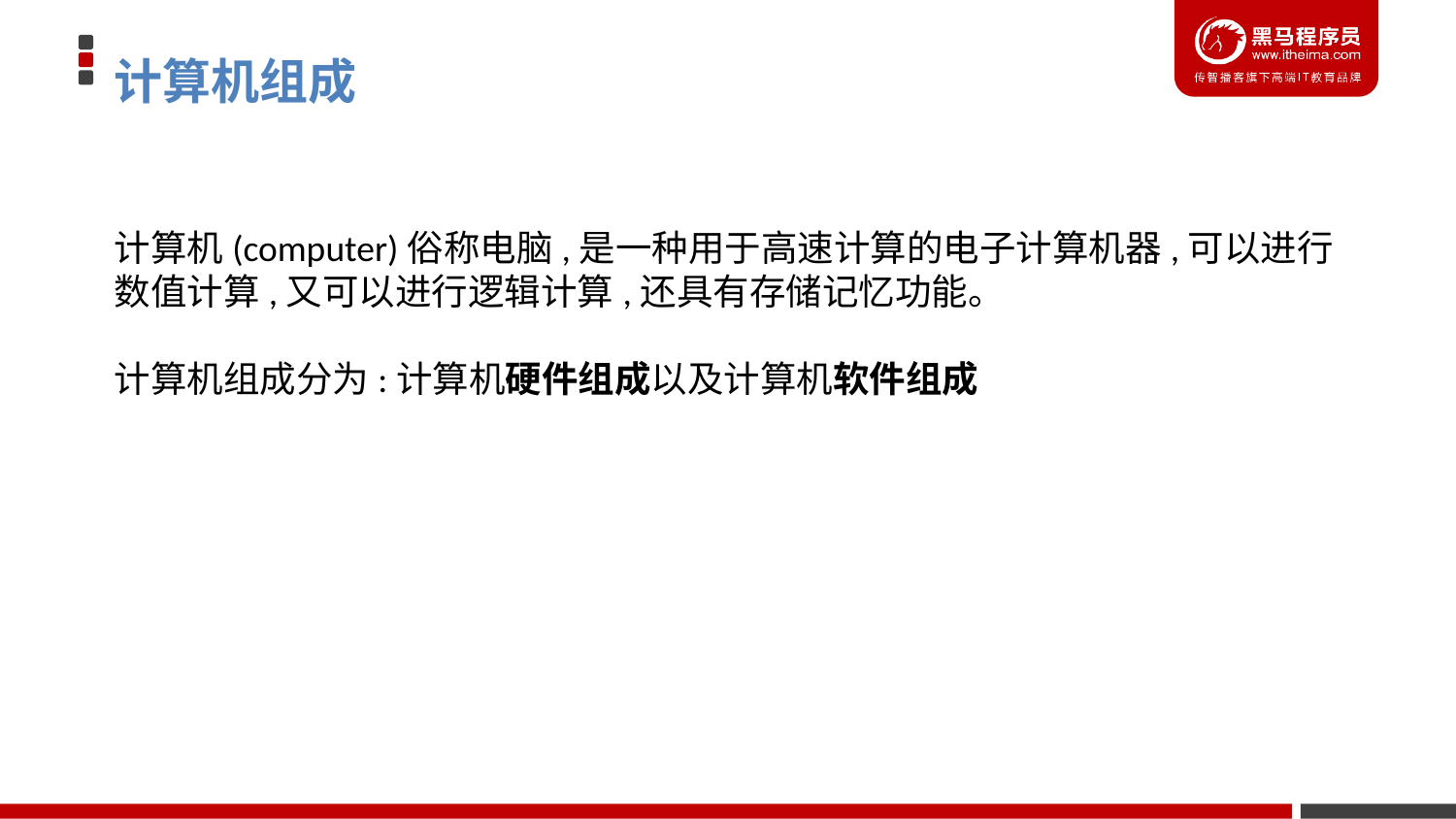

# 计算机组成
计算机(computer)俗称电脑,是一种用于高速计算的电子计算机器,可以进行数值计算,又可以进行逻辑计算,还具有存储记忆功能。

计算机组成分为:计算机硬件组成以及计算机软件组成